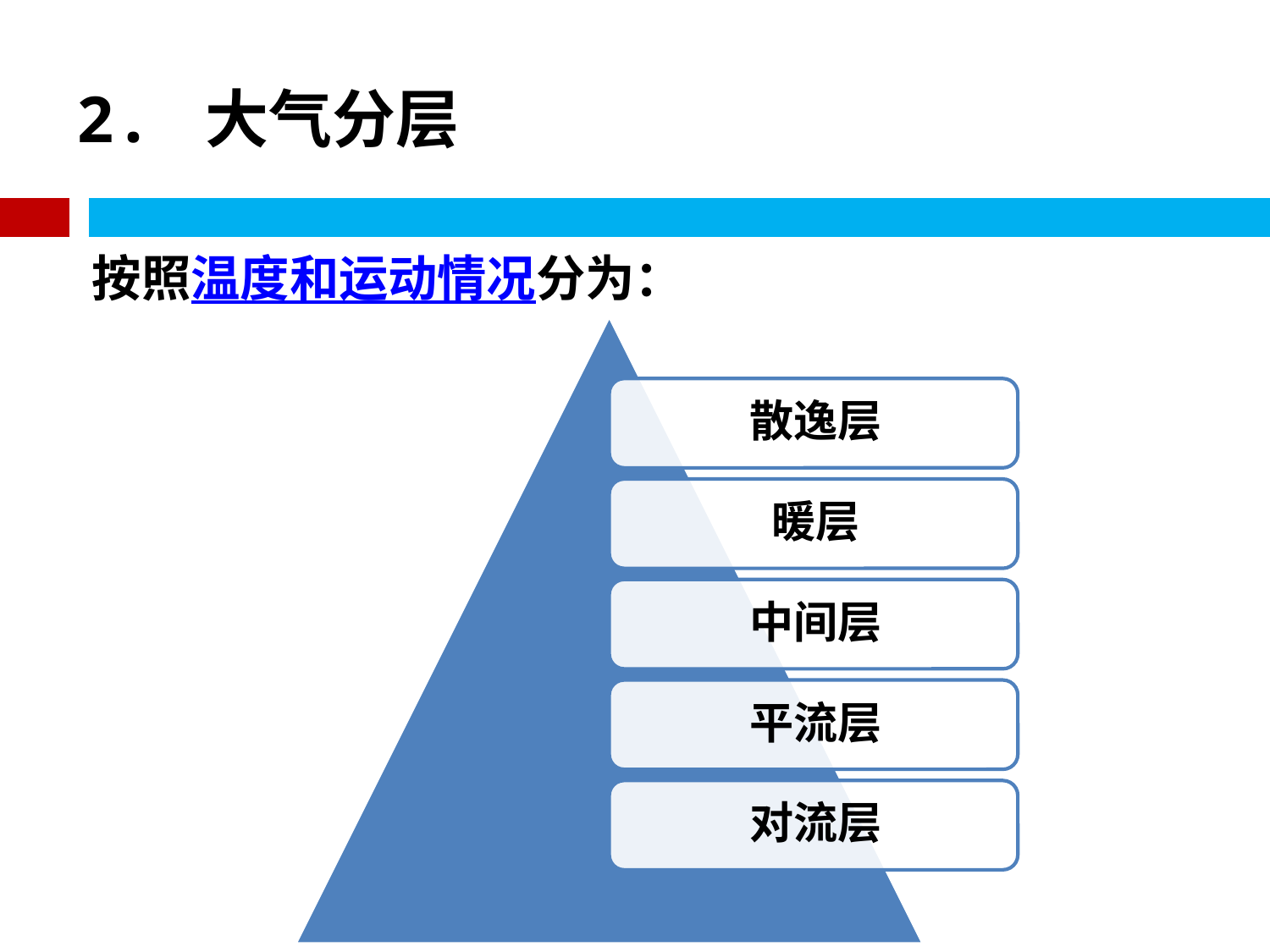

# 2. 大气分层
按照温度和运动情况分为：
散逸层
暖层
中间层
平流层
对流层